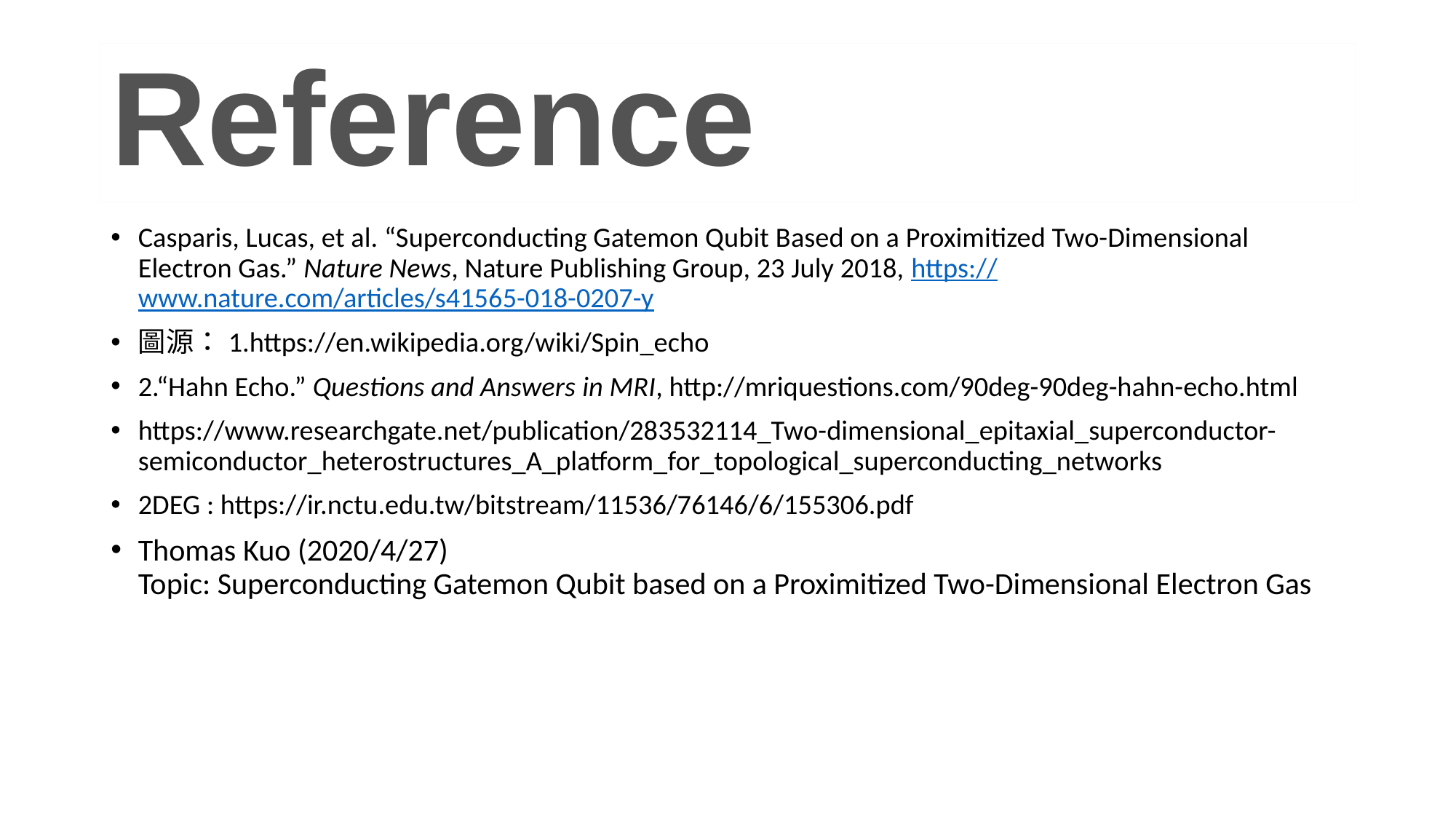

# Reference
Casparis, Lucas, et al. “Superconducting Gatemon Qubit Based on a Proximitized Two-Dimensional Electron Gas.” Nature News, Nature Publishing Group, 23 July 2018, https://www.nature.com/articles/s41565-018-0207-y
圖源：1.https://en.wikipedia.org/wiki/Spin_echo
2.“Hahn Echo.” Questions and Answers ​in MRI, http://mriquestions.com/90deg-90deg-hahn-echo.html
https://www.researchgate.net/publication/283532114_Two-dimensional_epitaxial_superconductor-semiconductor_heterostructures_A_platform_for_topological_superconducting_networks
2DEG : https://ir.nctu.edu.tw/bitstream/11536/76146/6/155306.pdf
Thomas Kuo (2020/4/27)
Topic: Superconducting Gatemon Qubit based on a Proximitized Two-Dimensional Electron Gas